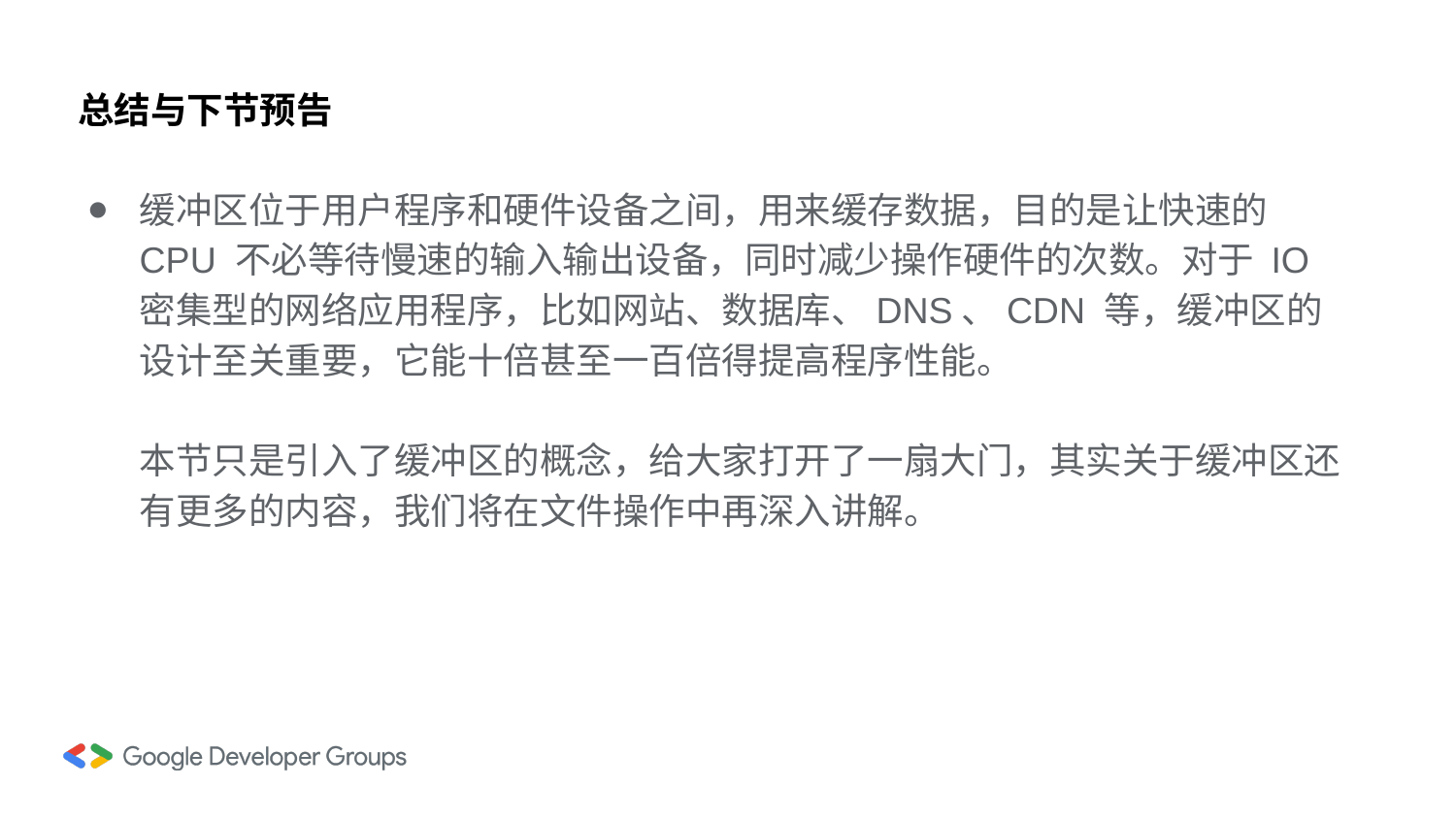

# 总结与下节预告
缓冲区位于用户程序和硬件设备之间，用来缓存数据，目的是让快速的 CPU 不必等待慢速的输入输出设备，同时减少操作硬件的次数。对于 IO 密集型的网络应用程序，比如网站、数据库、DNS、CDN 等，缓冲区的设计至关重要，它能十倍甚至一百倍得提高程序性能。
本节只是引入了缓冲区的概念，给大家打开了一扇大门，其实关于缓冲区还有更多的内容，我们将在文件操作中再深入讲解。